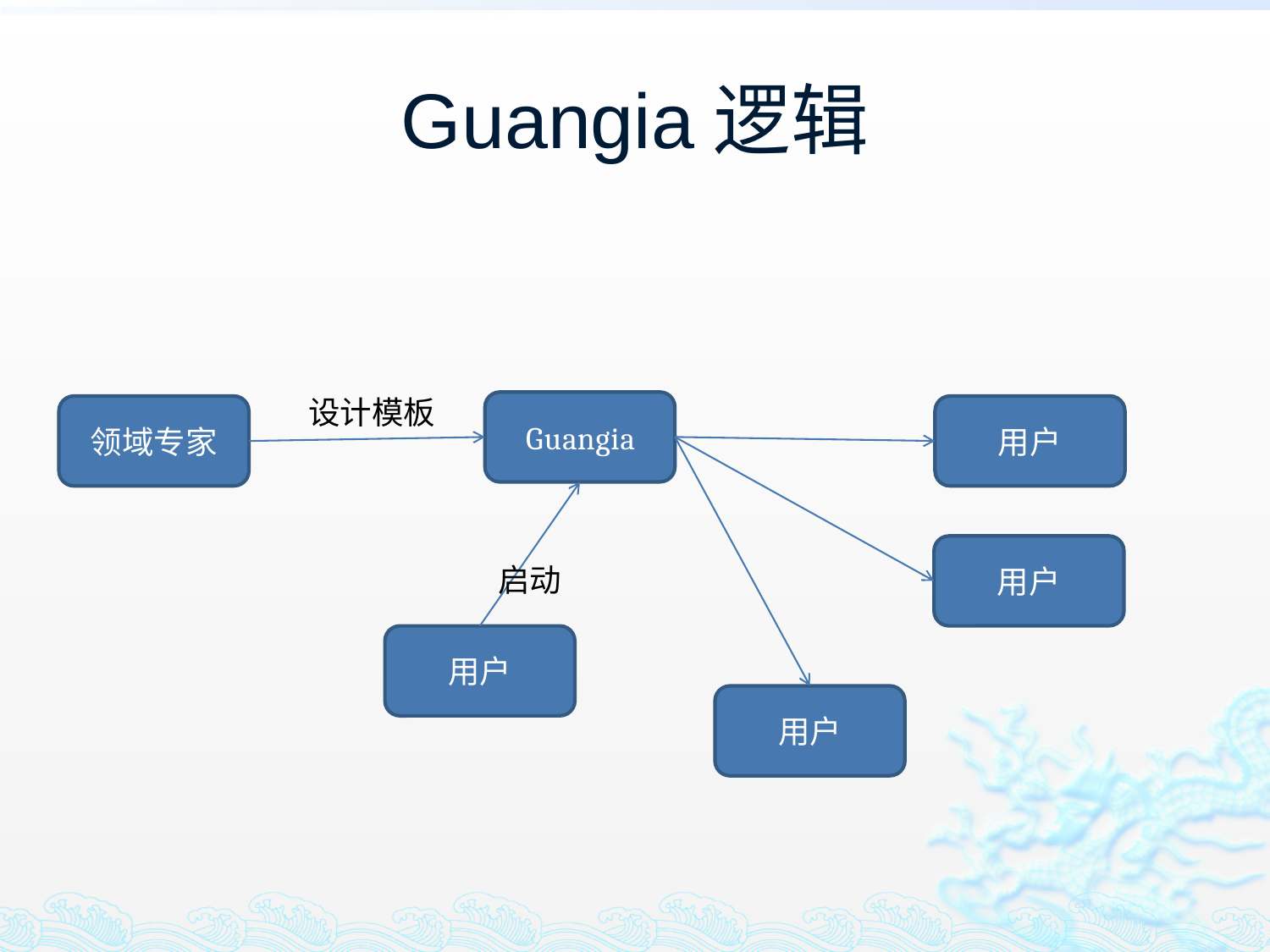

# Guangia逻辑
设计模板
Guangia
领域专家
用户
用户
启动
用户
用户